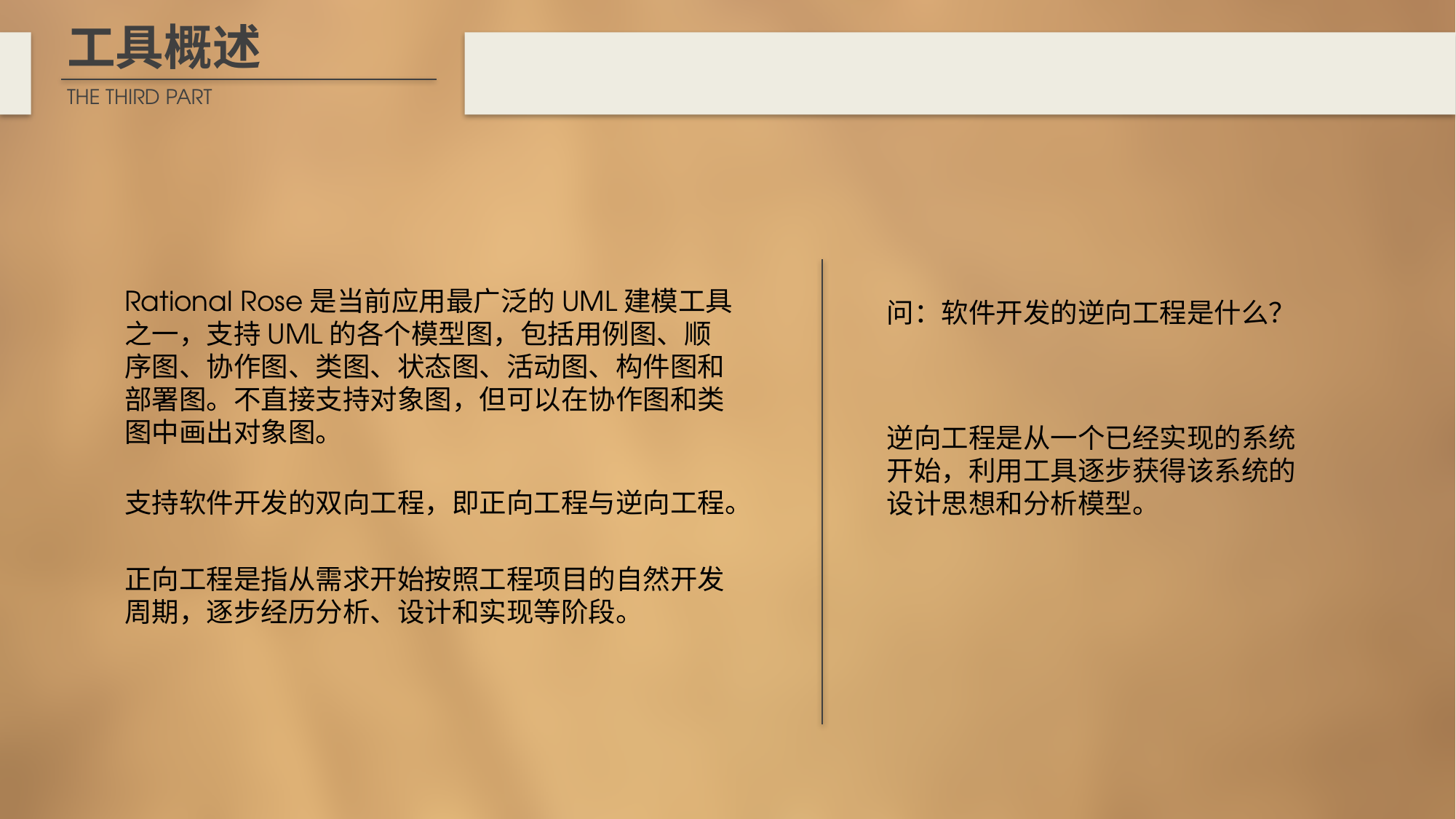

工具概述
THE THIRD PART
Rational Rose是当前应用最广泛的UML建模工具之一，支持UML的各个模型图，包括用例图、顺序图、协作图、类图、状态图、活动图、构件图和部署图。不直接支持对象图，但可以在协作图和类图中画出对象图。
问：软件开发的逆向工程是什么？
逆向工程是从一个已经实现的系统开始，利用工具逐步获得该系统的设计思想和分析模型。
支持软件开发的双向工程，即正向工程与逆向工程。
正向工程是指从需求开始按照工程项目的自然开发周期，逐步经历分析、设计和实现等阶段。